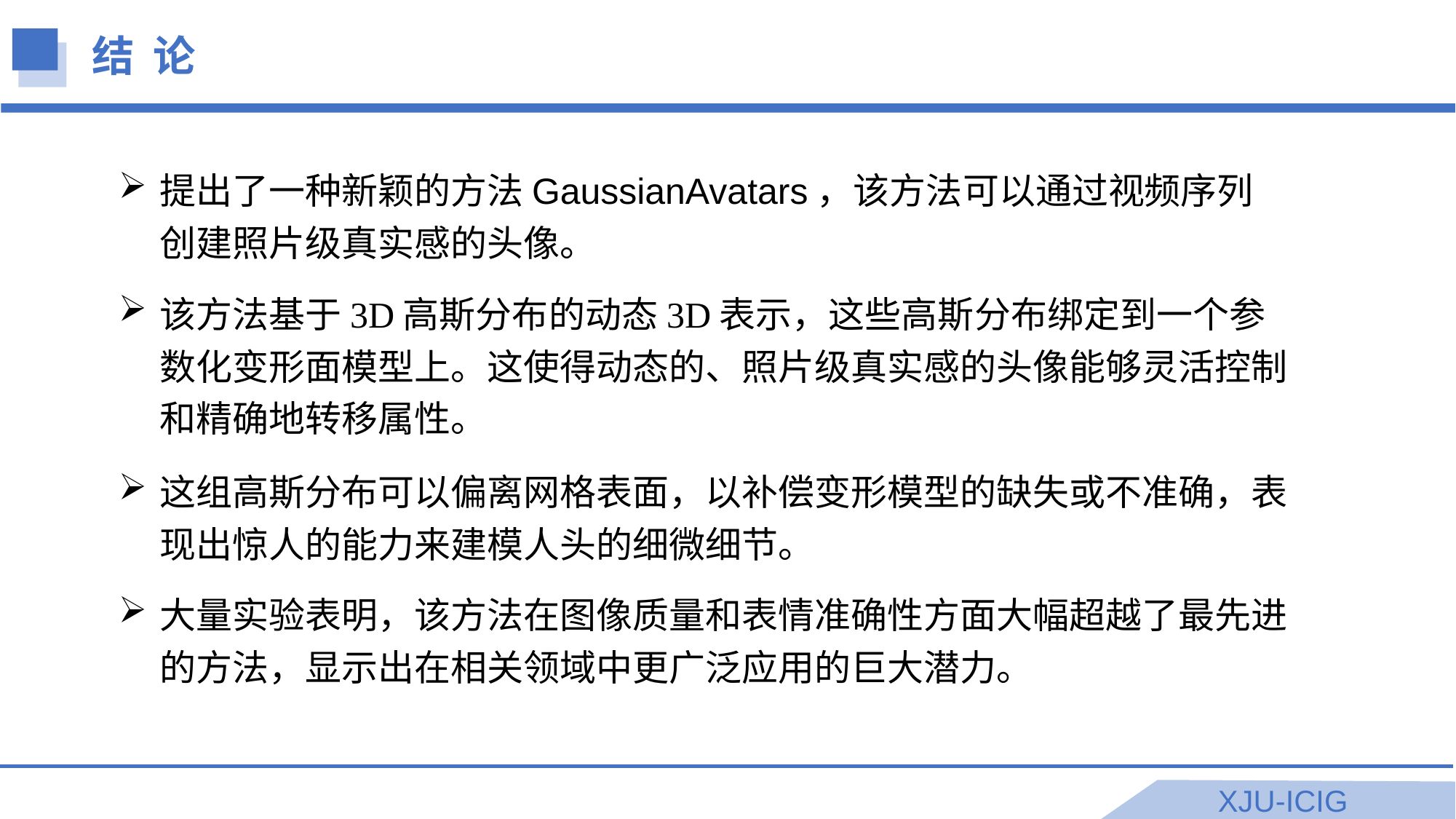

结  论

提出了一种新颖的方法GaussianAvatars，该方法可以通过视频序列创建照片级真实感的头像。
该方法基于3D高斯分布的动态3D表示，这些高斯分布绑定到一个参数化变形面模型上。这使得动态的、照片级真实感的头像能够灵活控制和精确地转移属性。
这组高斯分布可以偏离网格表面，以补偿变形模型的缺失或不准确，表现出惊人的能力来建模人头的细微细节。
大量实验表明，该方法在图像质量和表情准确性方面大幅超越了最先进的方法，显示出在相关领域中更广泛应用的巨大潜力。
XJU-ICIG